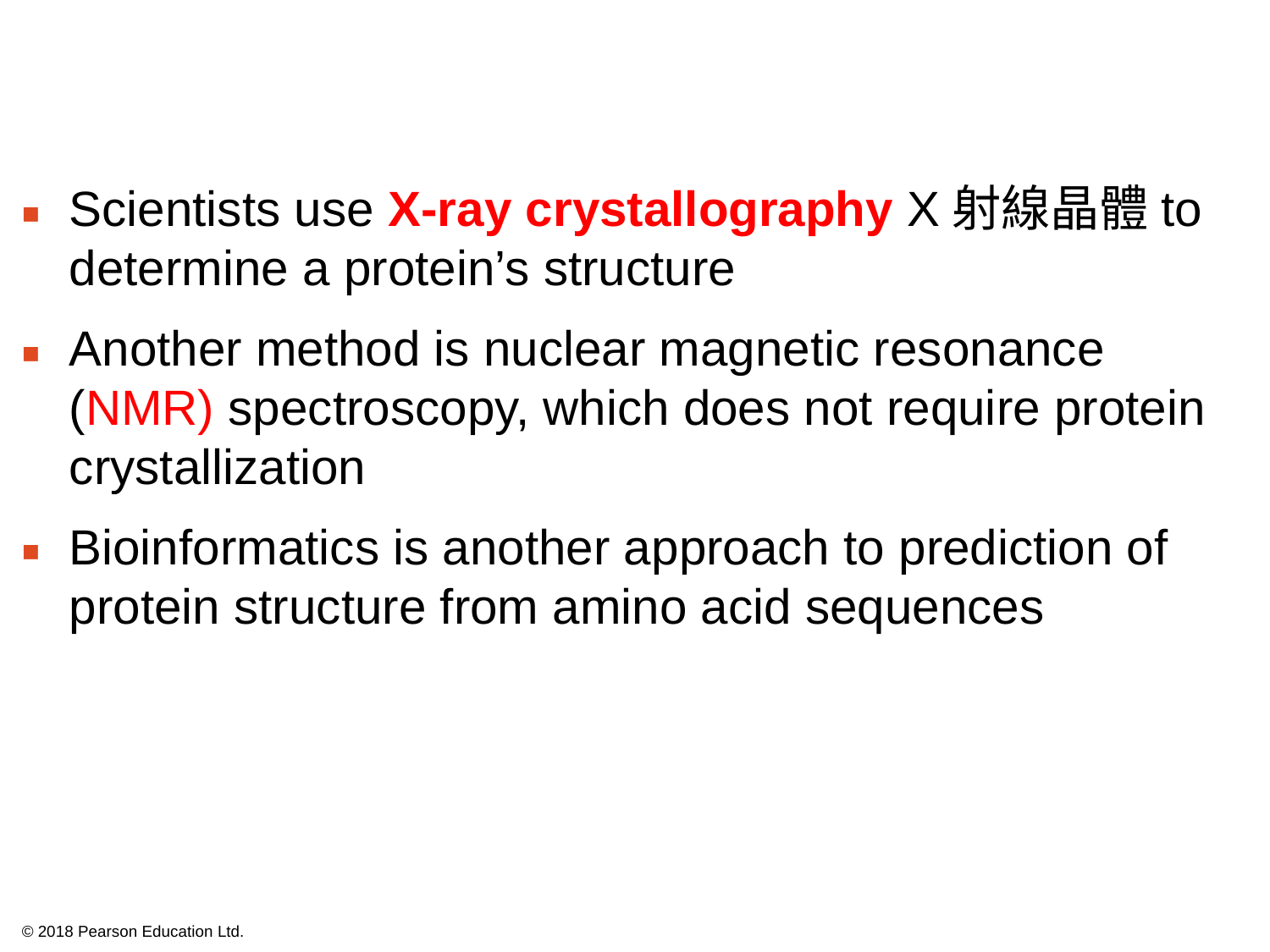

Scientists use X-ray crystallography X射線晶體to determine a protein’s structure
Another method is nuclear magnetic resonance (NMR) spectroscopy, which does not require protein crystallization
Bioinformatics is another approach to prediction of protein structure from amino acid sequences
© 2018 Pearson Education Ltd.